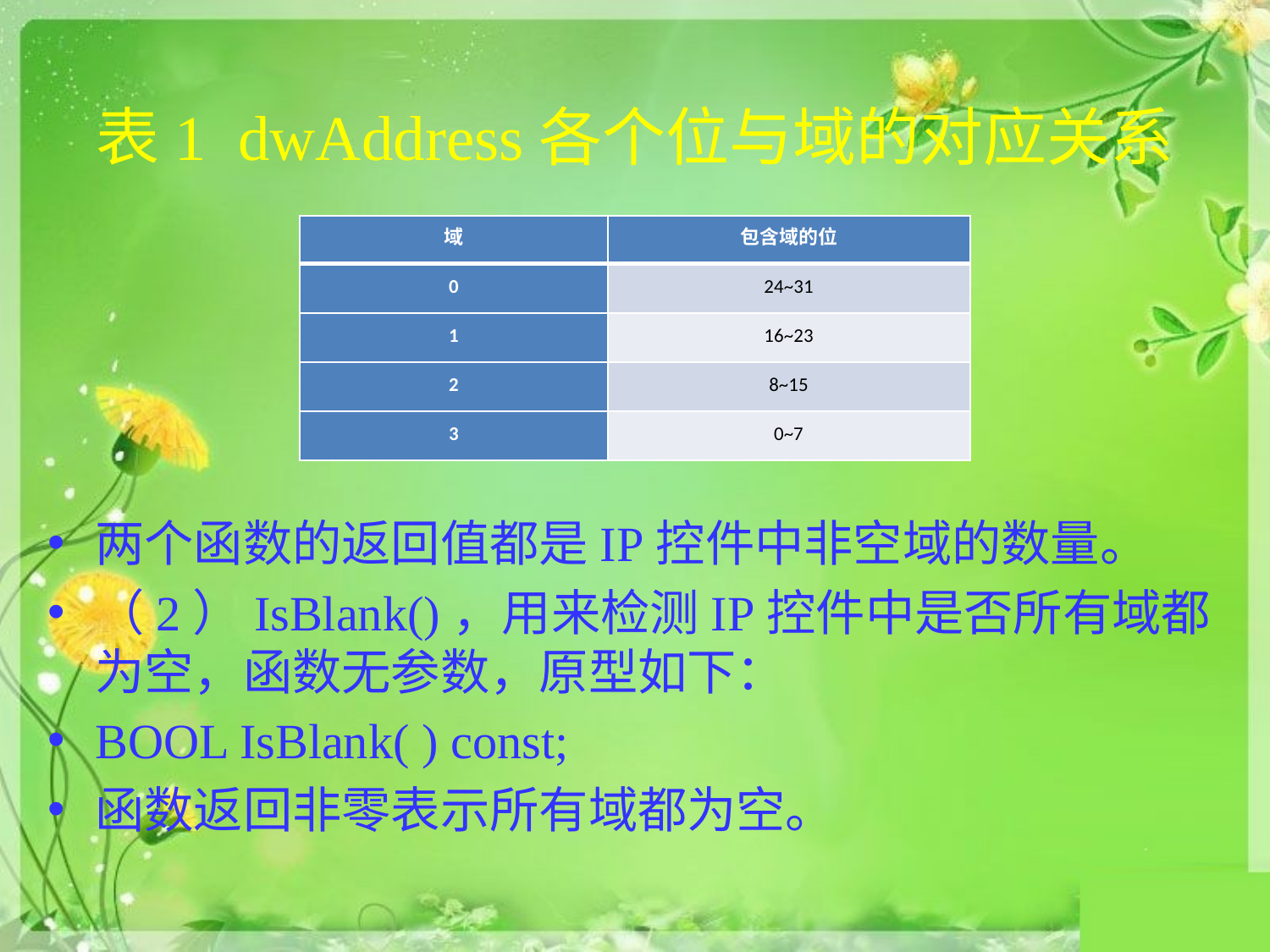

# 表1  dwAddress各个位与域的对应关系
| 域 | 包含域的位 |
| --- | --- |
| 0 | 24~31 |
| 1 | 16~23 |
| 2 | 8~15 |
| 3 | 0~7 |
两个函数的返回值都是IP控件中非空域的数量。
（2）IsBlank()，用来检测IP控件中是否所有域都为空，函数无参数，原型如下：
BOOL IsBlank( ) const;
函数返回非零表示所有域都为空。